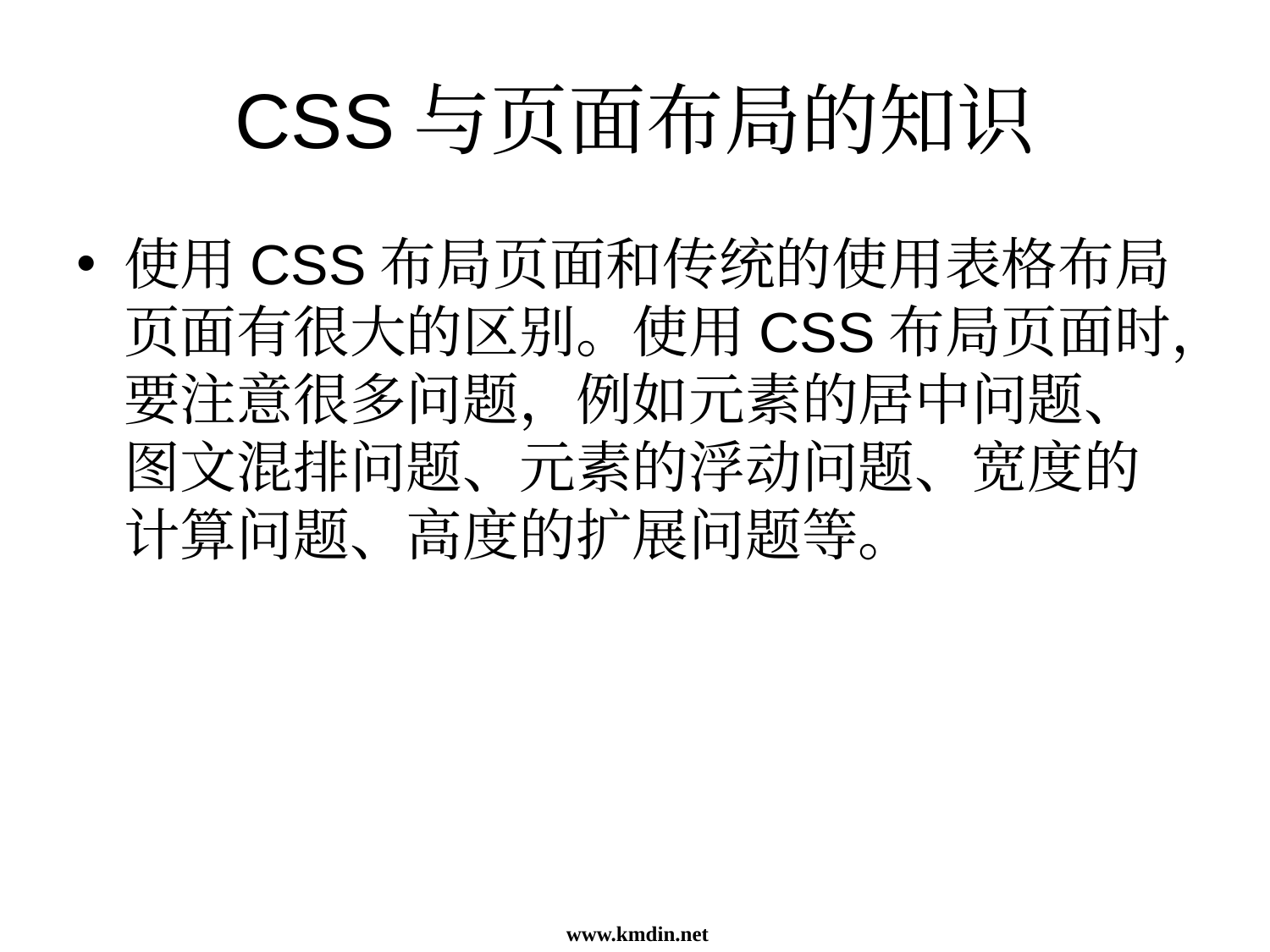

# CSS与页面布局的知识
使用CSS布局页面和传统的使用表格布局页面有很大的区别。使用CSS布局页面时，要注意很多问题，例如元素的居中问题、图文混排问题、元素的浮动问题、宽度的计算问题、高度的扩展问题等。